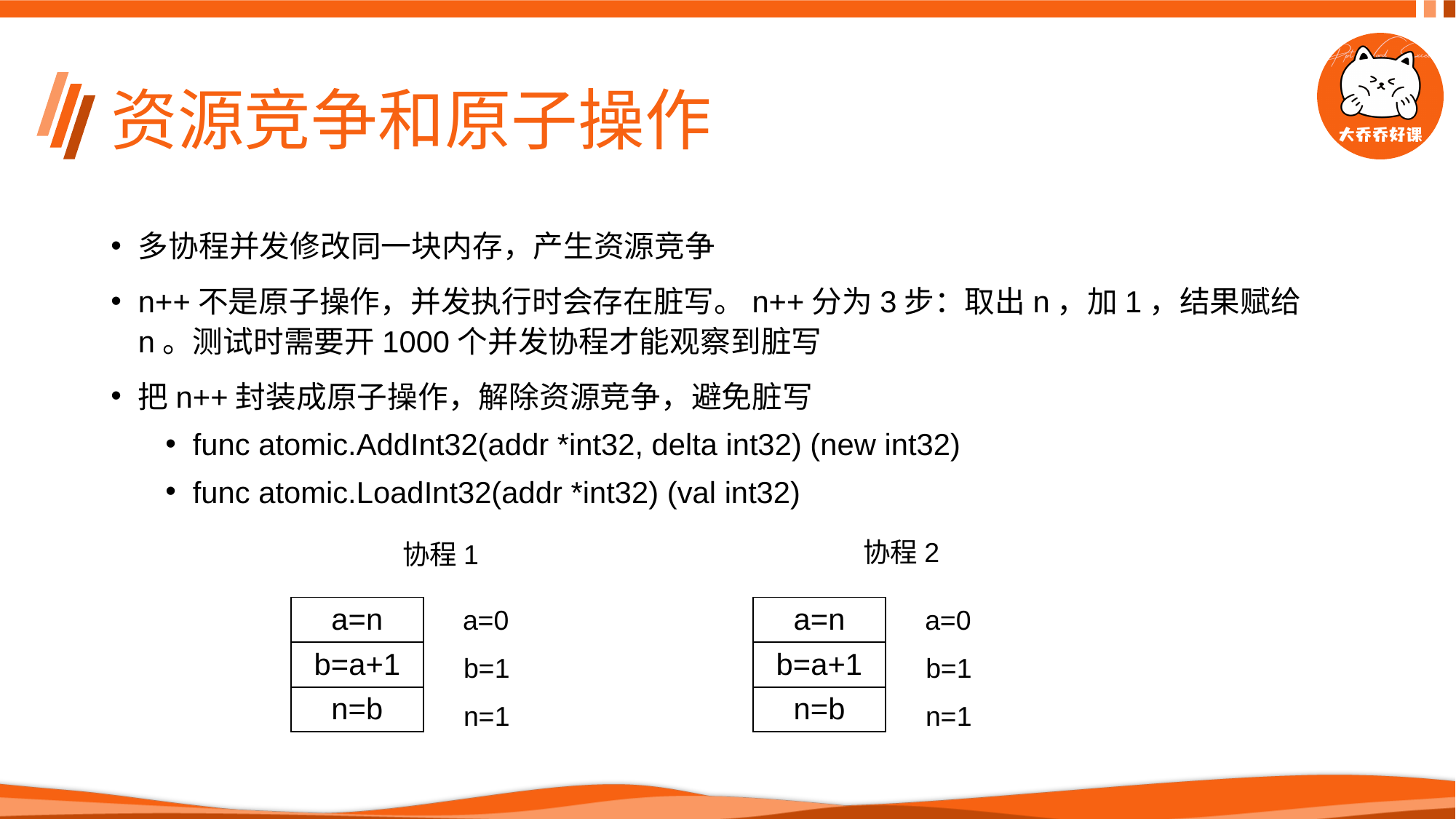

# 资源竞争和原子操作
多协程并发修改同一块内存，产生资源竞争
n++不是原子操作，并发执行时会存在脏写。n++分为3步：取出n，加1，结果赋给n。测试时需要开1000个并发协程才能观察到脏写
把n++封装成原子操作，解除资源竞争，避免脏写
func atomic.AddInt32(addr *int32, delta int32) (new int32)
func atomic.LoadInt32(addr *int32) (val int32)
协程2
协程1
| a=n |
| --- |
| b=a+1 |
| n=b |
a=0
| a=n |
| --- |
| b=a+1 |
| n=b |
a=0
b=1
b=1
n=1
n=1